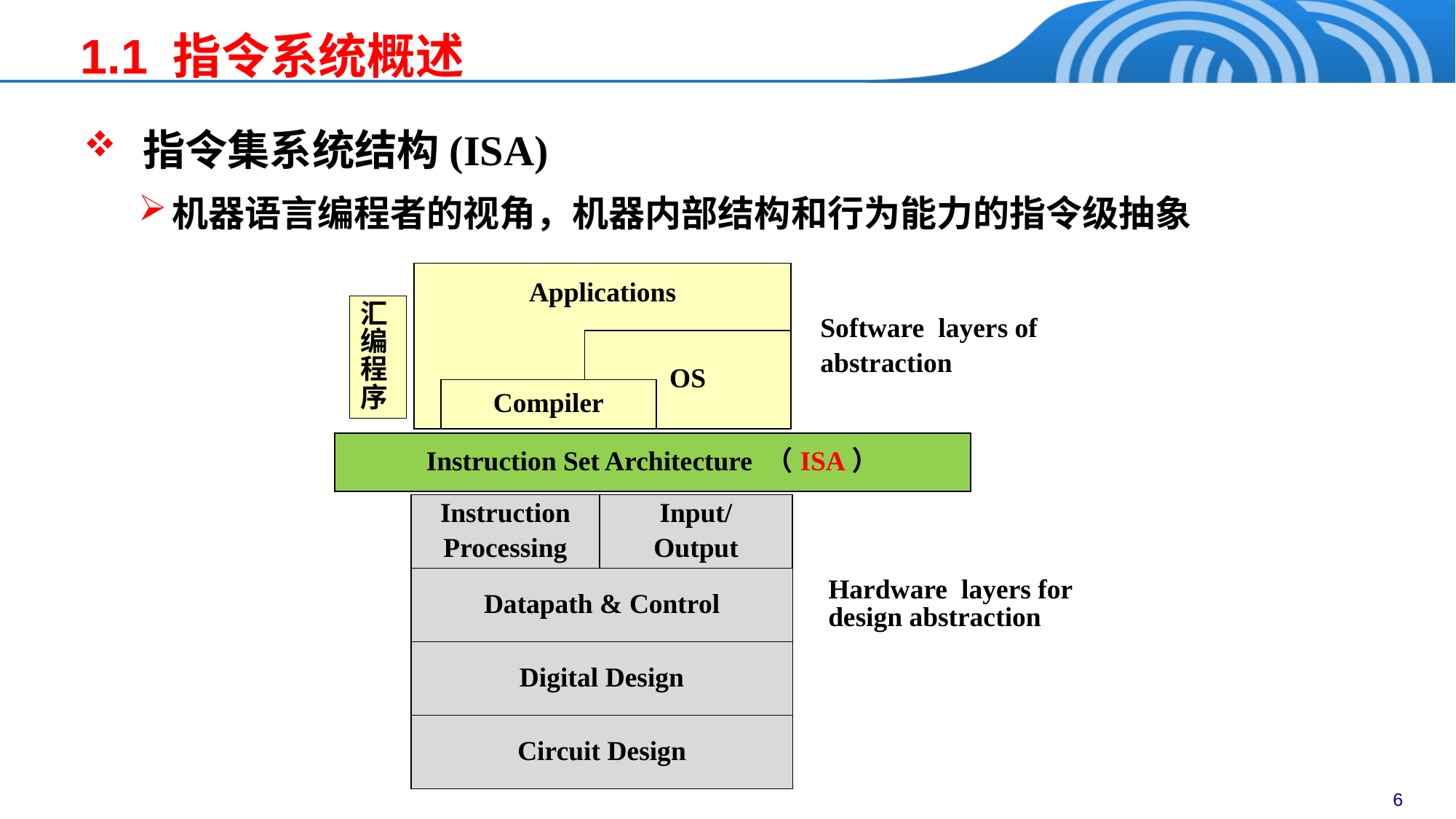

1.1 指令系统概述
  指令集系统结构(ISA)
机器语言编程者的视角，机器内部结构和行为能力的指令级抽象
Applications

Software  layers of
abstraction
OS
Compiler
Instruction Set Architecture （ISA）
Instruction
Processing
Input/
Output
Datapath & Control
Hardware  layers for design abstraction
Digital Design
Circuit Design
汇编程序